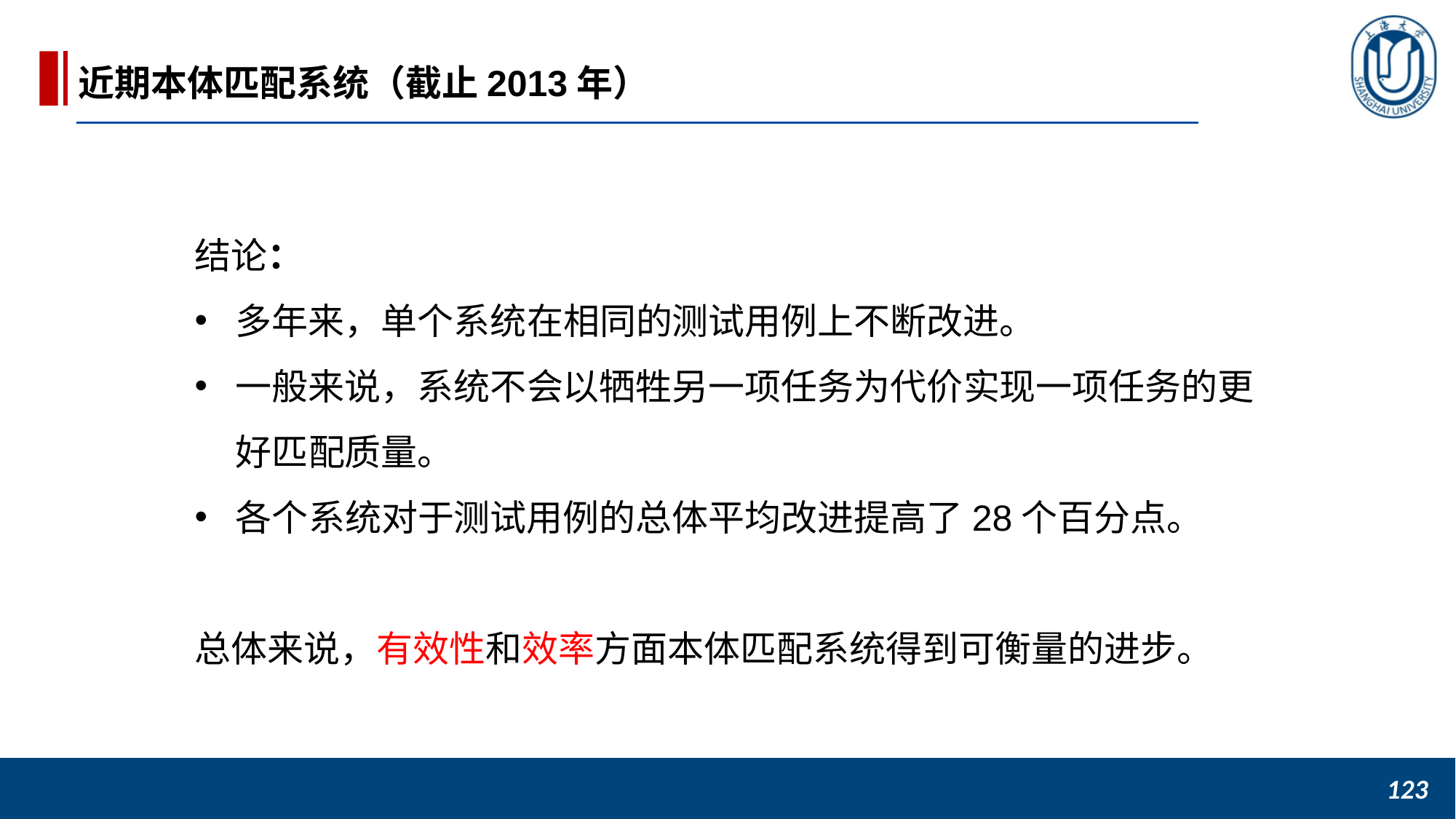

近期本体匹配系统（截止2013年）
结论：
多年来，单个系统在相同的测试用例上不断改进。
一般来说，系统不会以牺牲另一项任务为代价实现一项任务的更好匹配质量。
各个系统对于测试用例的总体平均改进提高了28个百分点。

总体来说，有效性和效率方面本体匹配系统得到可衡量的进步。
123